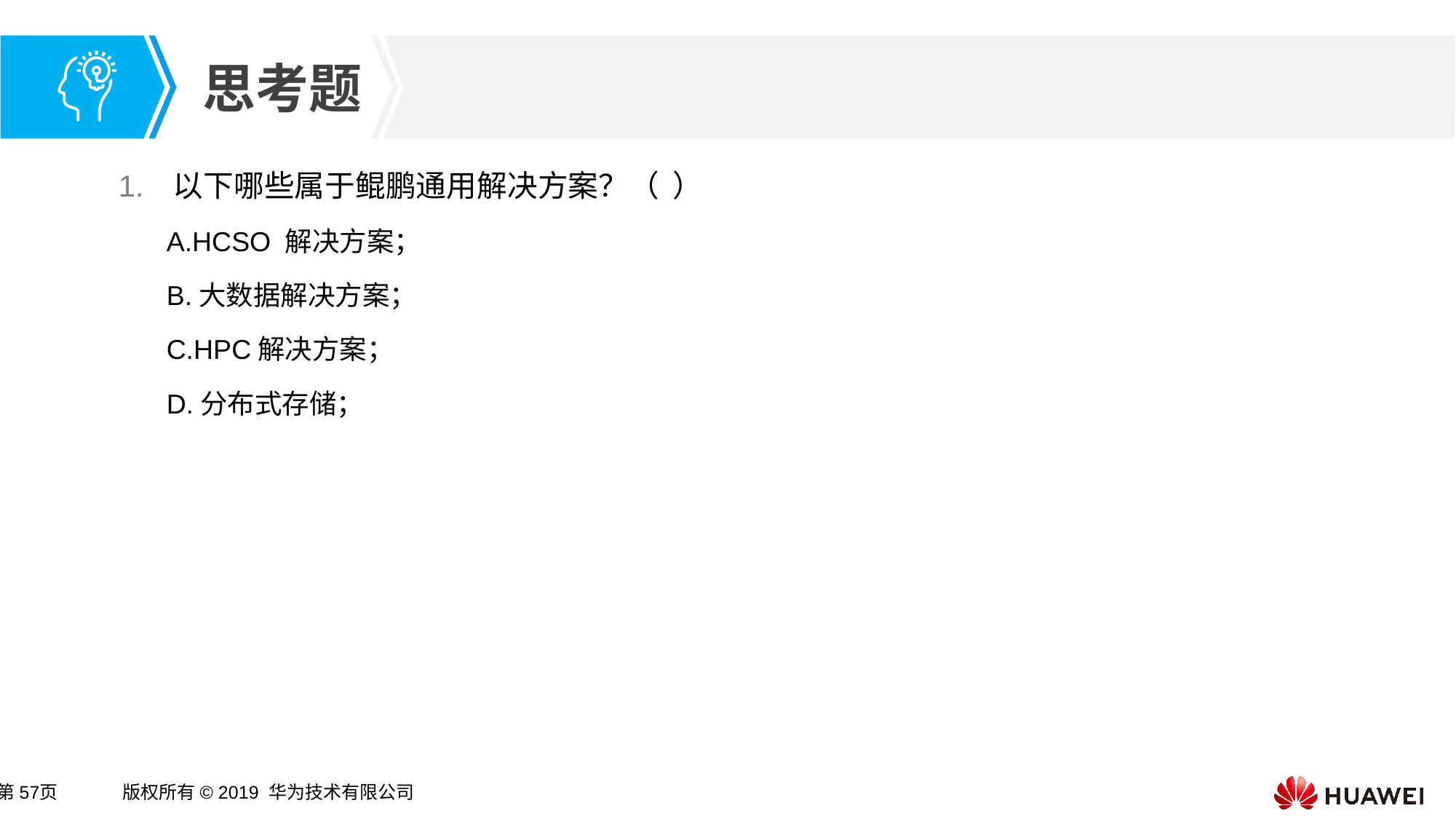

以下哪些属于鲲鹏通用解决方案？（  ）
A.HCSO 解决方案；
B.大数据解决方案；
C.HPC解决方案；
D.分布式存储；